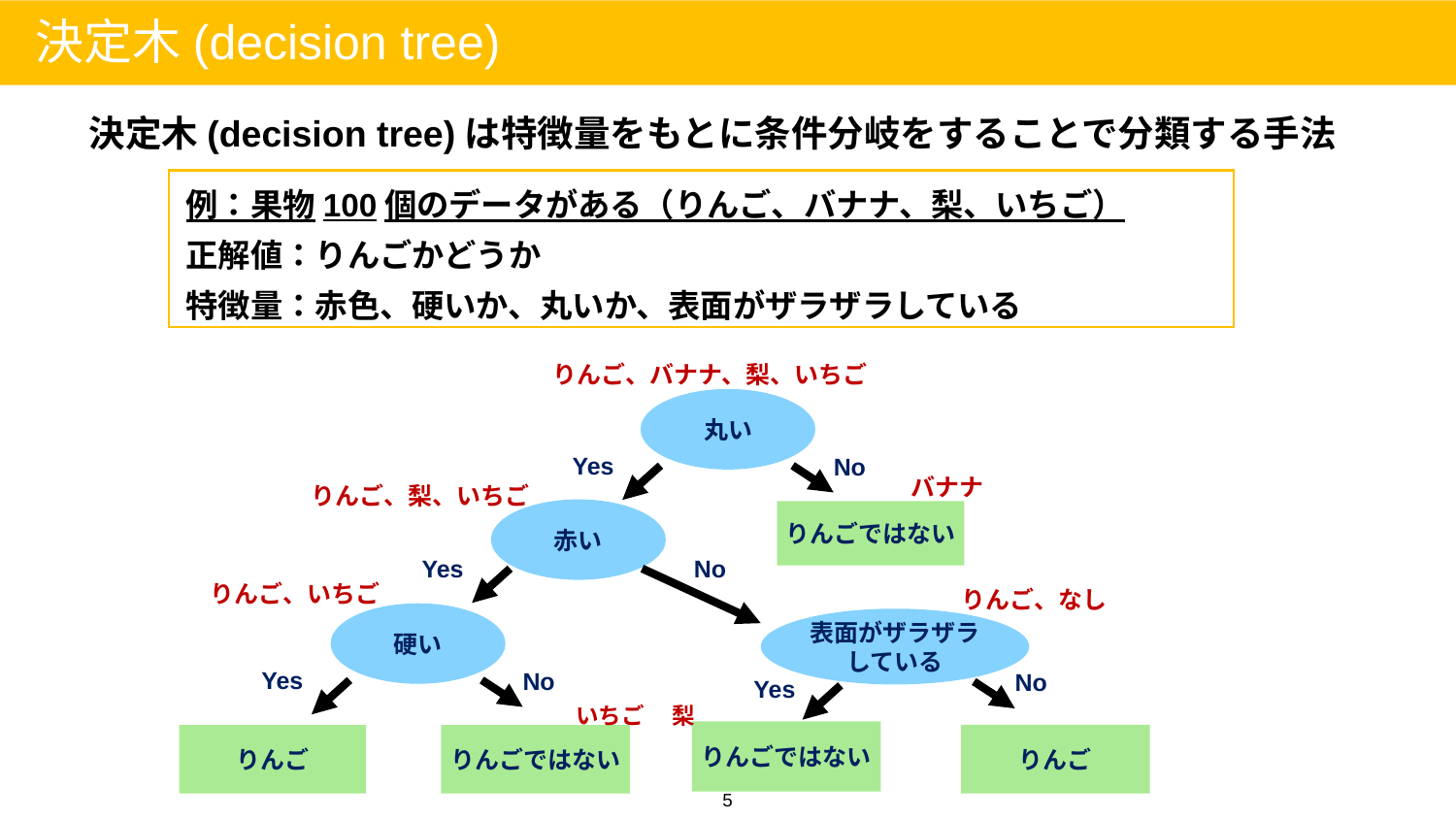

決定木(decision tree)
決定木(decision tree)は特徴量をもとに条件分岐をすることで分類する手法
例：果物100個のデータがある（りんご、バナナ、梨、いちご）
正解値：りんごかどうか
特徴量：赤色、硬いか、丸いか、表面がザラザラしている
りんご、バナナ、梨、いちご
丸い
Yes
No

バナナ
りんご、梨、いちご
赤い
りんごではない
Yes
No

りんご、いちご
りんご、なし
硬い
表面がザラザラしている
Yes
No
No
Yes

梨
いちご
りんごではない
りんご
りんごではない
りんご

5